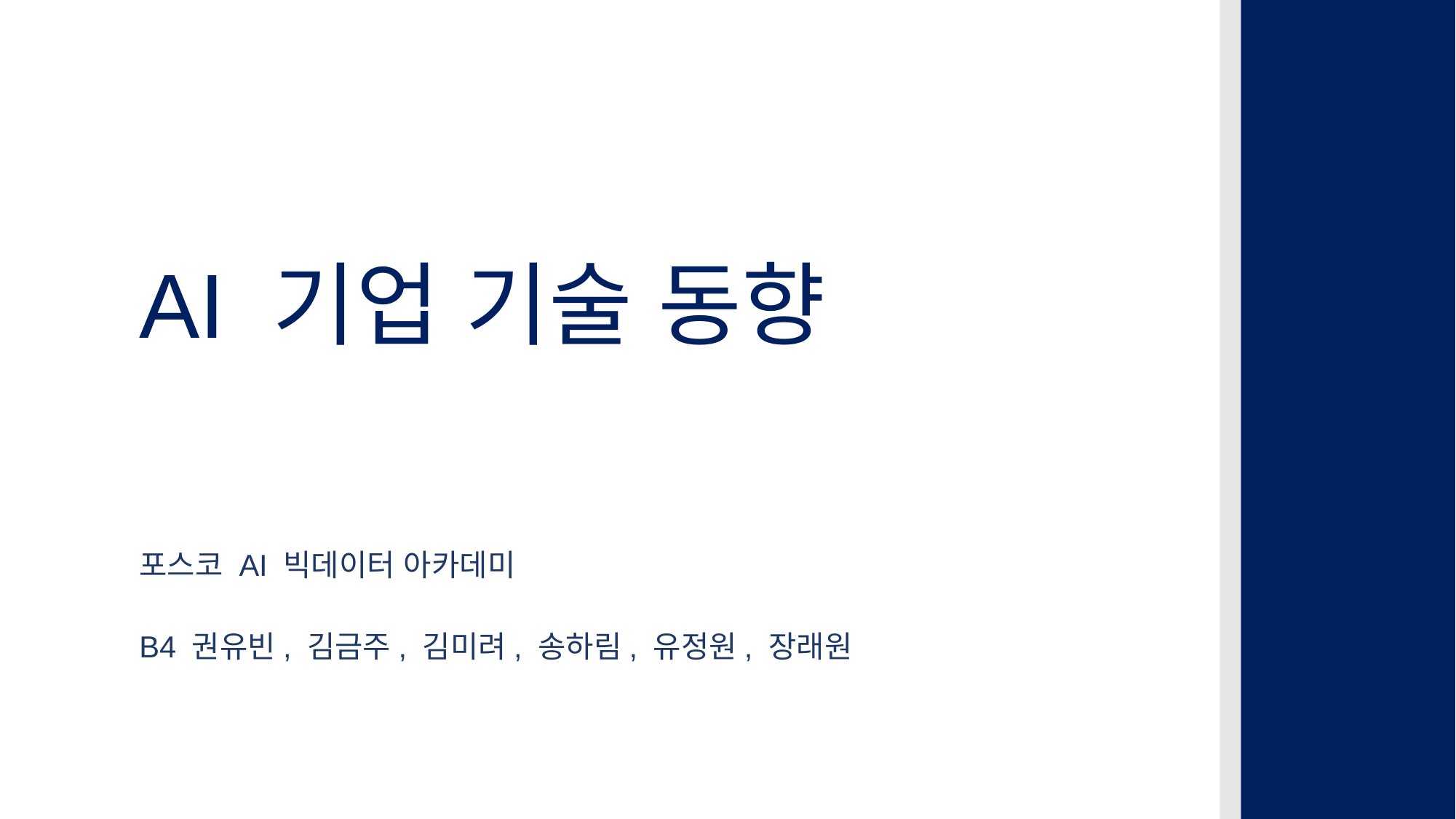

# AI 기업 기술 동향
포스코 AI 빅데이터 아카데미

B4 권유빈, 김금주, 김미려, 송하림, 유정원, 장래원